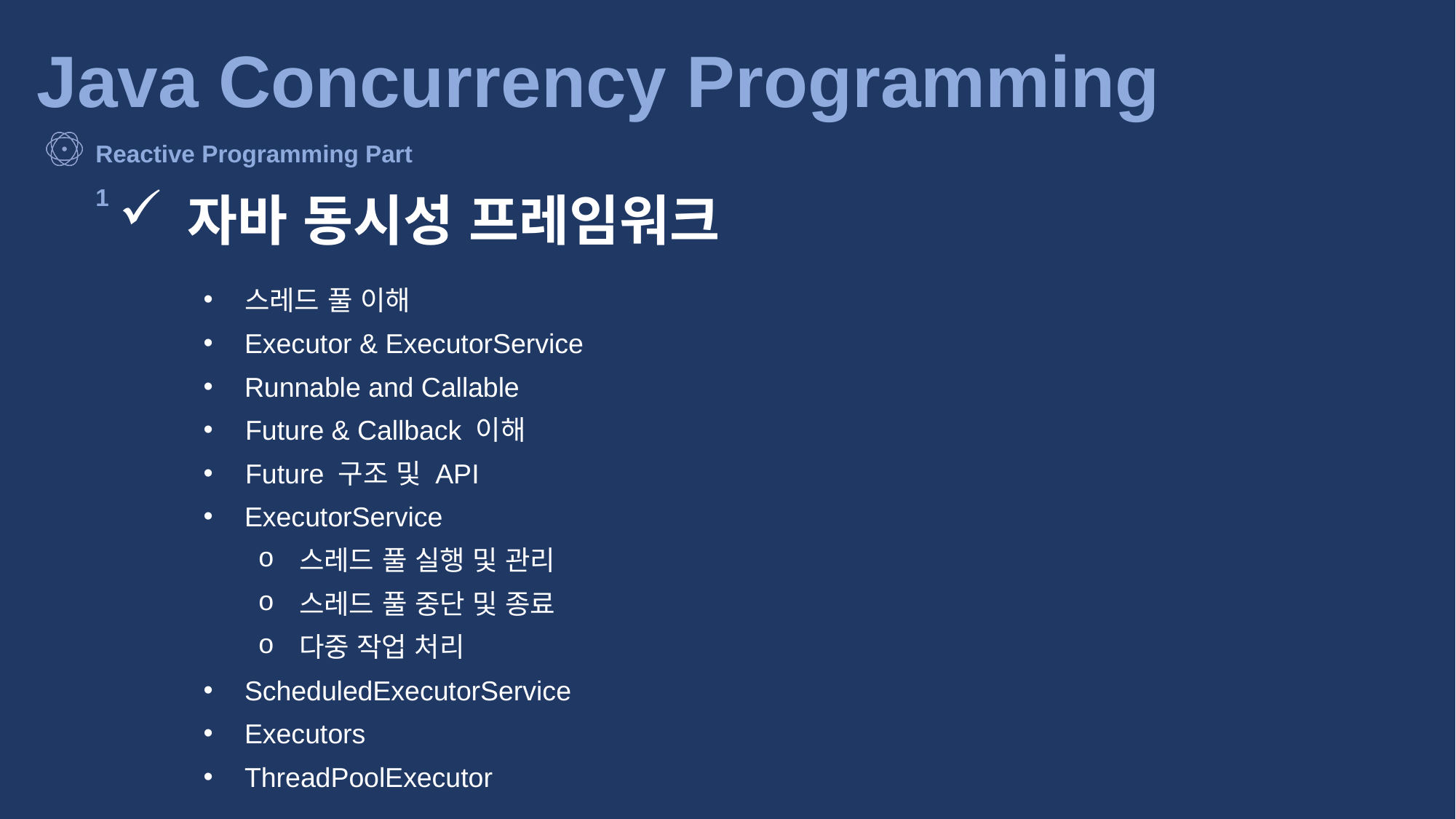

자바 동시성 프레임워크
스레드 풀 이해
Executor & ExecutorService
Runnable and Callable
 Future & Callback 이해
 Future 구조 및 API
ExecutorService
스레드 풀 실행 및 관리
스레드 풀 중단 및 종료
다중 작업 처리
ScheduledExecutorService
Executors
ThreadPoolExecutor